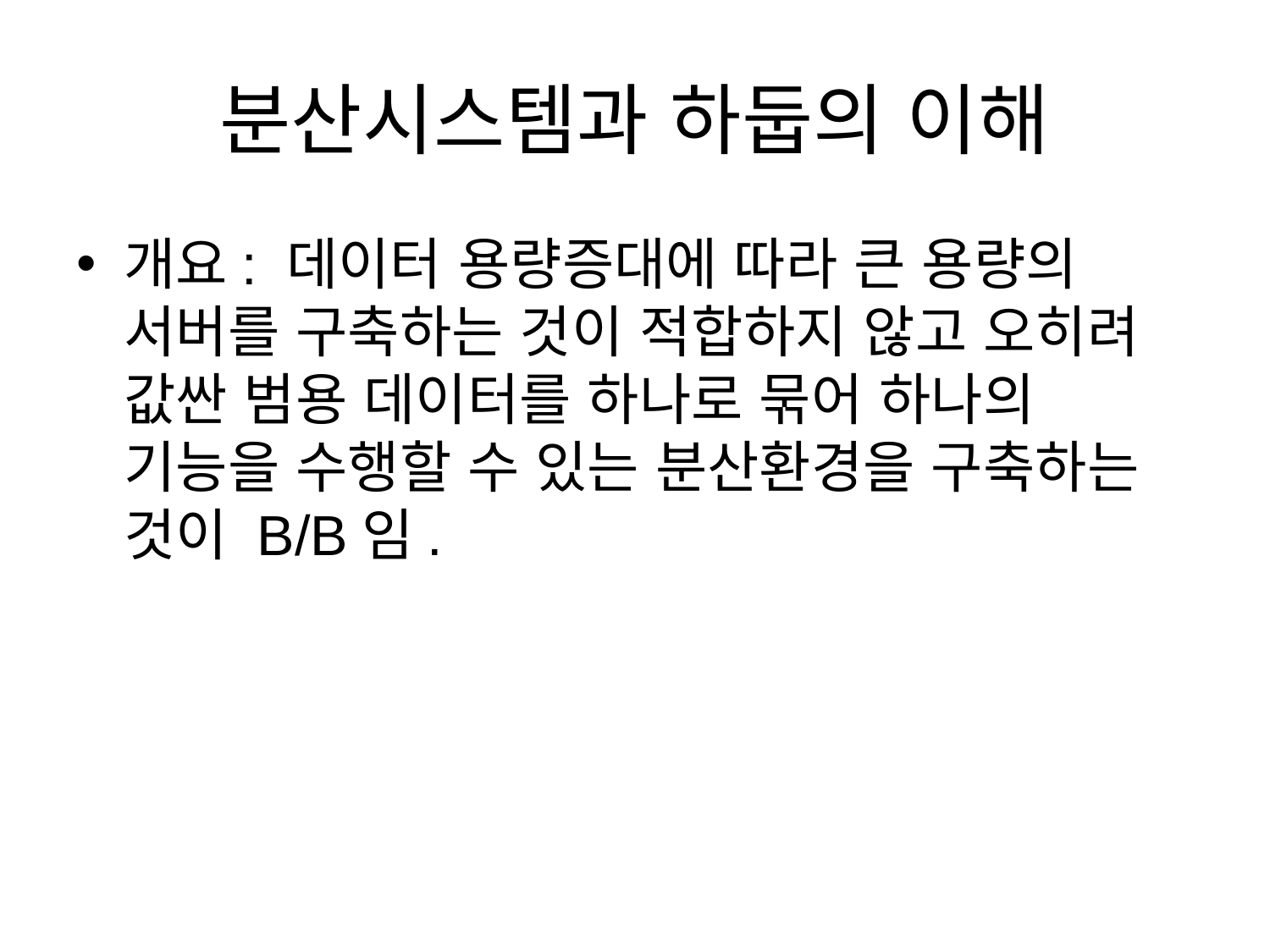

# 분산시스템과 하둡의 이해
개요: 데이터 용량증대에 따라 큰 용량의 서버를 구축하는 것이 적합하지 않고 오히려 값싼 범용 데이터를 하나로 묶어 하나의 기능을 수행할 수 있는 분산환경을 구축하는 것이 B/B임.